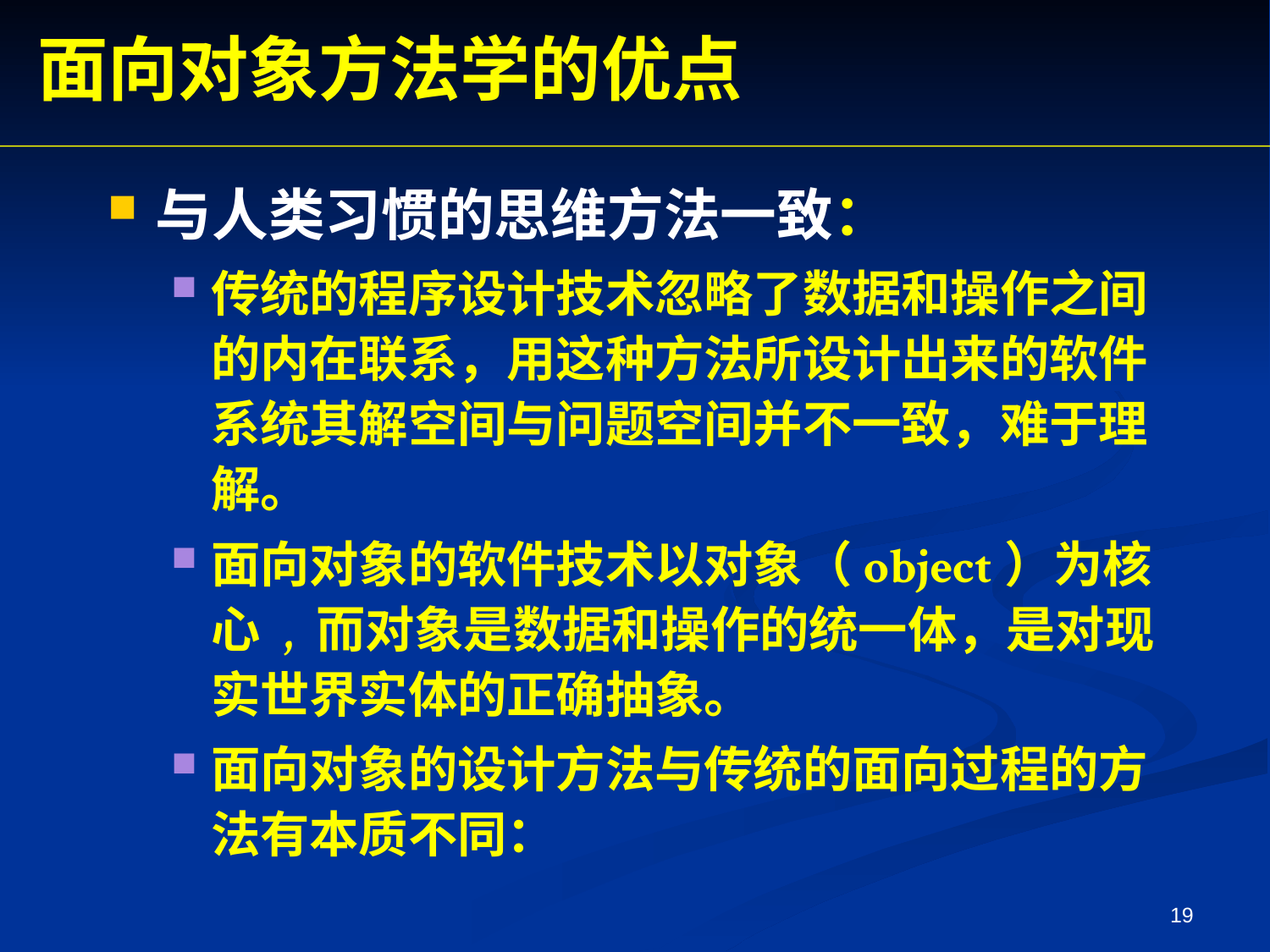

面向对象方法学的优点

与人类习惯的思维方法一致：
传统的程序设计技术忽略了数据和操作之间的内在联系，用这种方法所设计出来的软件系统其解空间与问题空间并不一致，难于理解。
面向对象的软件技术以对象（object）为核心 , 而对象是数据和操作的统一体，是对现实世界实体的正确抽象。
面向对象的设计方法与传统的面向过程的方法有本质不同：
19